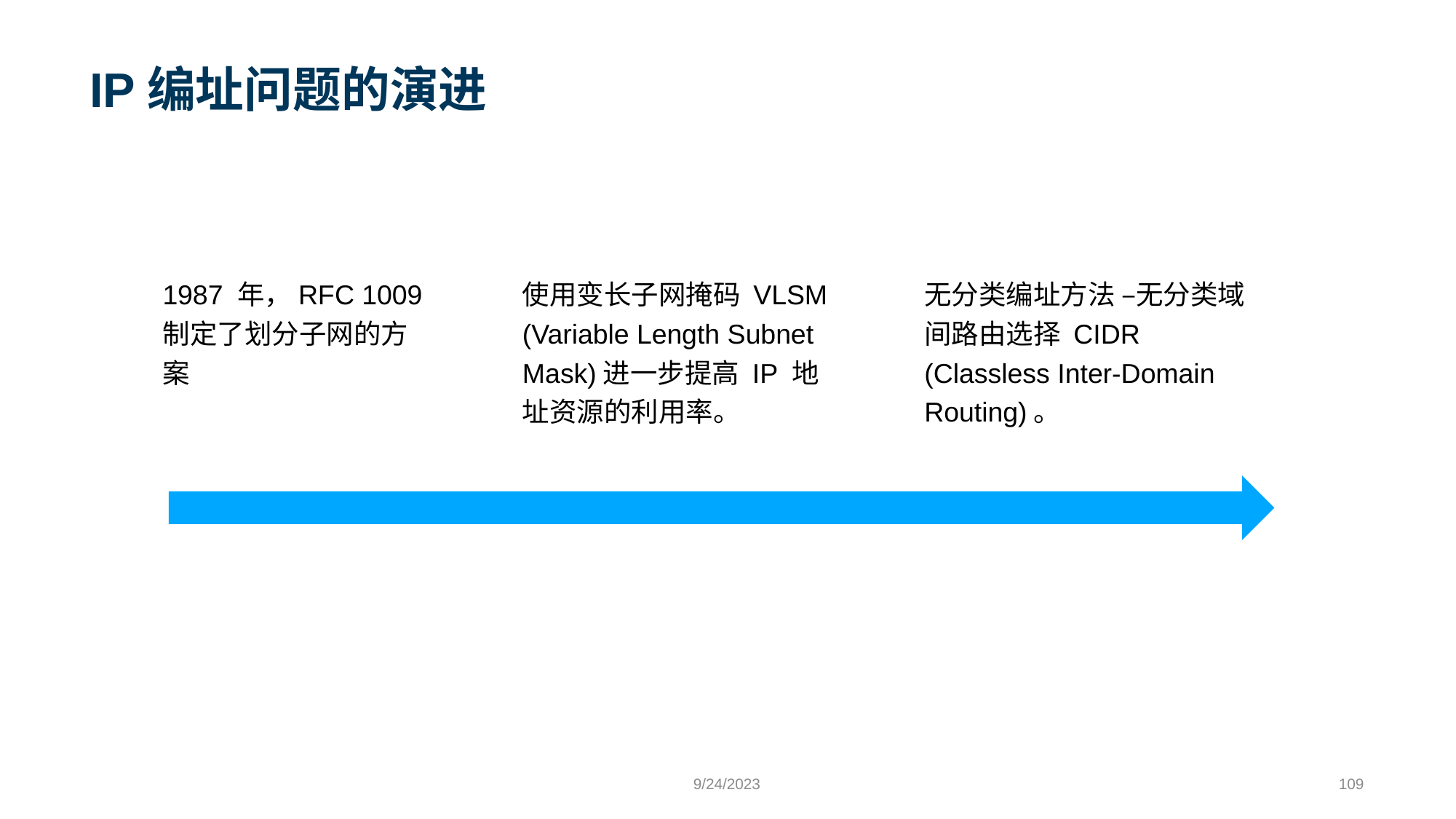

# IP编址问题的演进
1987 年，RFC 1009 制定了划分子网的方案
使用变长子网掩码 VLSM (Variable Length Subnet Mask)进一步提高 IP 地址资源的利用率。
无分类编址方法 –无分类域间路由选择 CIDR (Classless Inter-Domain Routing)。

9/24/2023
109